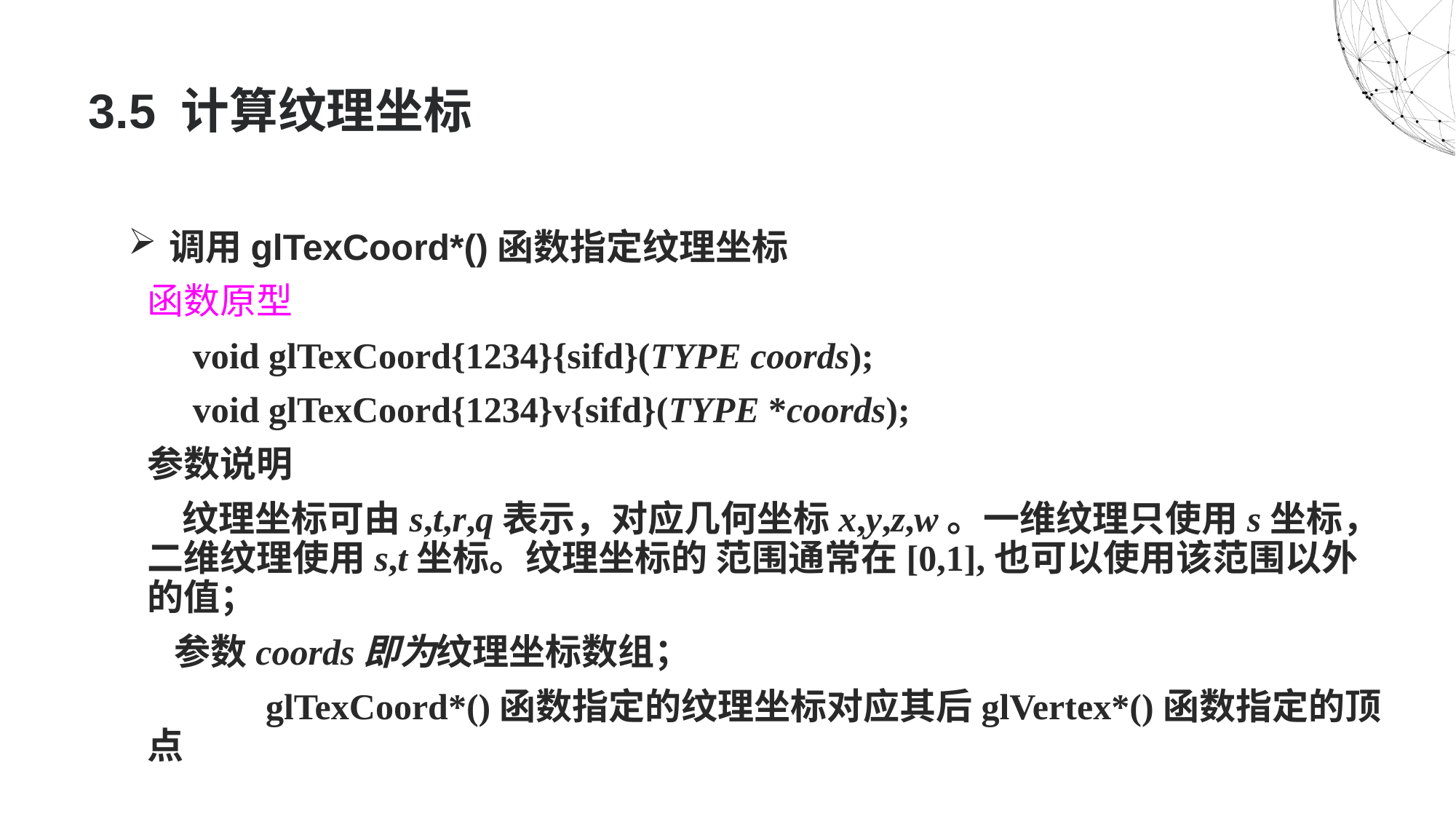

# 3.5 计算纹理坐标
调用glTexCoord*()函数指定纹理坐标
	函数原型
            void glTexCoord{1234}{sifd}(TYPE coords);
            void glTexCoord{1234}v{sifd}(TYPE *coords);
 	参数说明
           纹理坐标可由s,t,r,q表示，对应几何坐标x,y,z,w。一维纹理只使用s坐标，二维纹理使用s,t坐标。纹理坐标的 范围通常在[0,1],也可以使用该范围以外的值；
          参数coords即为纹理坐标数组；
		 glTexCoord*()函数指定的纹理坐标对应其后glVertex*()函数指定的顶点